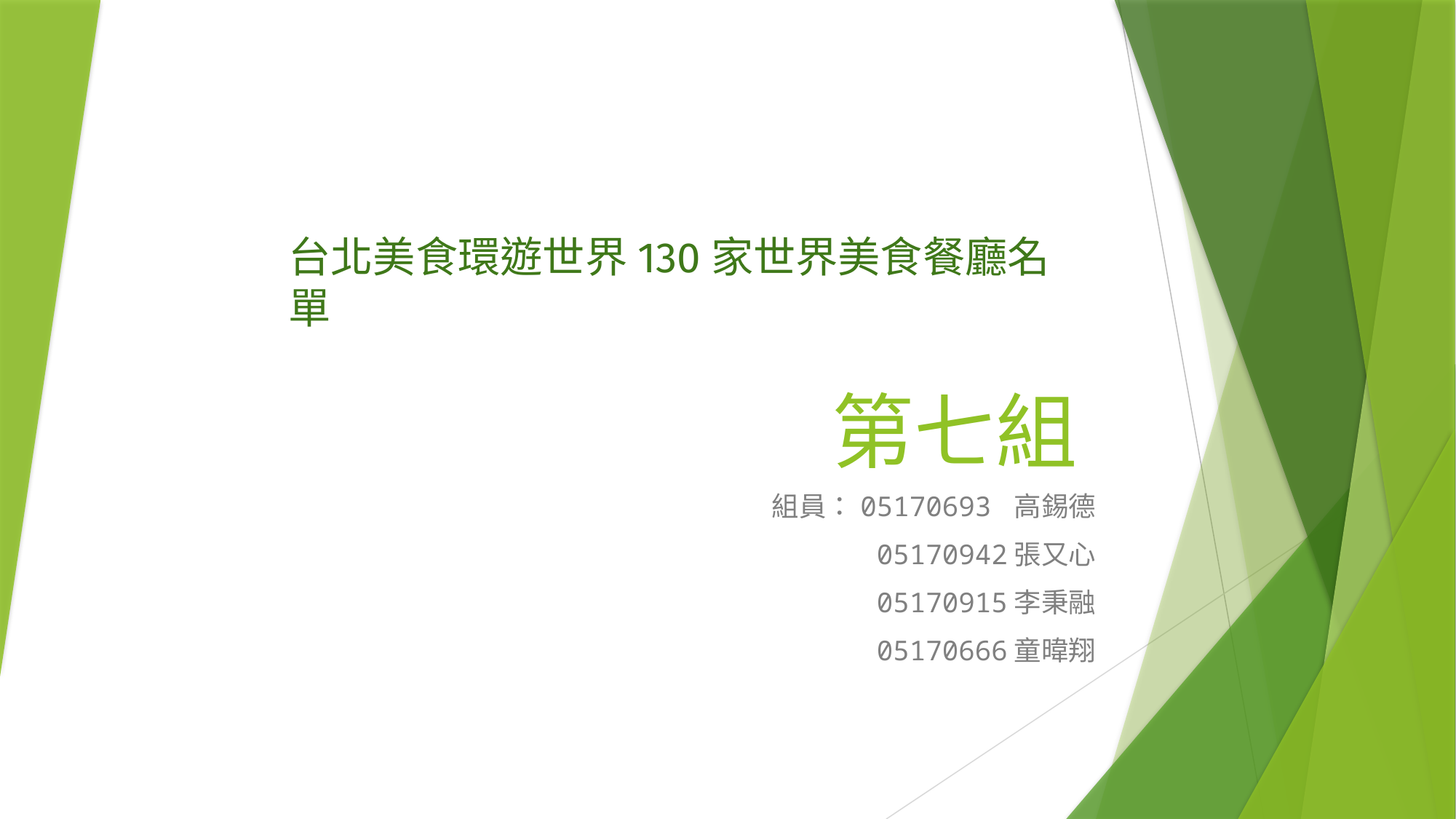

台北美食環遊世界130家世界美食餐廳名單
# 第七組
組員：05170693 高錫德
05170942張又心
05170915李秉融
05170666童暐翔